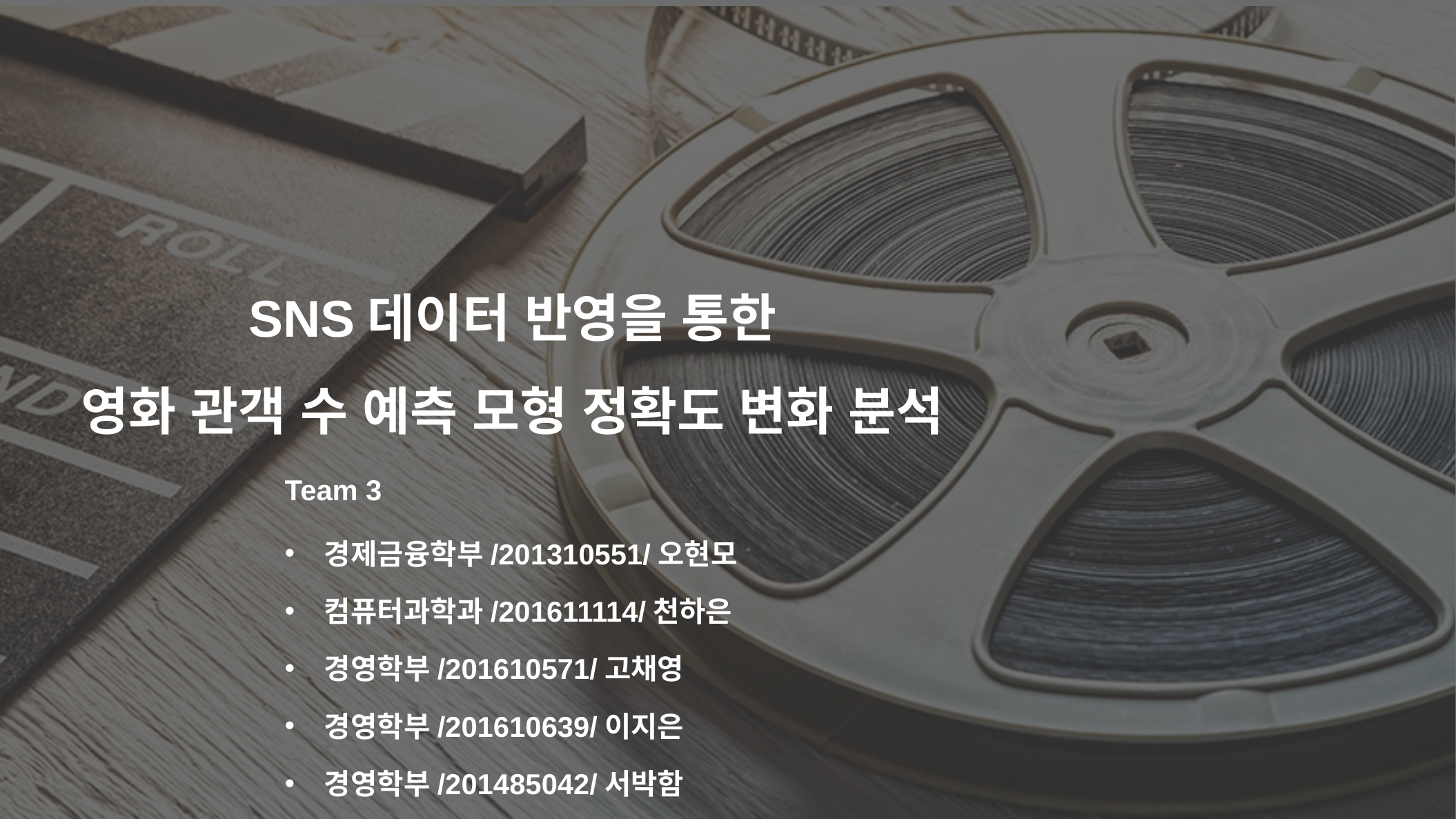

SNS데이터 반영을 통한
영화 관객 수 예측 모형 정확도 변화 분석
Team 3
 경제금융학부/201310551/오현모
 컴퓨터과학과/201611114/천하은
 경영학부/201610571/고채영
 경영학부/201610639/이지은
 경영학부/201485042/서박함